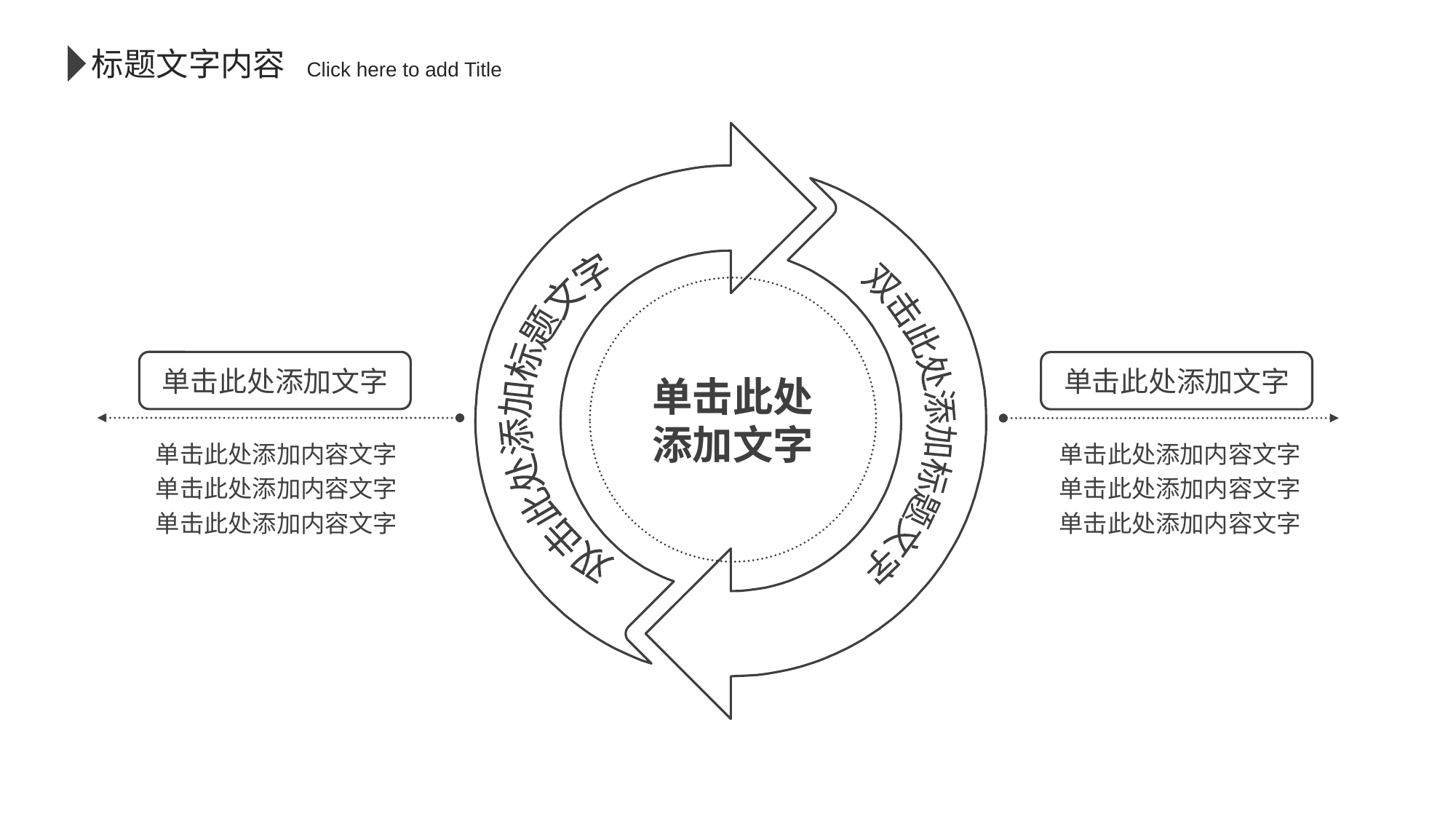

标题文字内容
  Click here to add Title

双击此处添加标题文字
双击此处添加标题文字
单击此处
添加文字
单击此处添加文字

单击此处添加内容文字
单击此处添加内容文字
单击此处添加内容文字
单击此处添加文字

单击此处添加内容文字
单击此处添加内容文字
单击此处添加内容文字